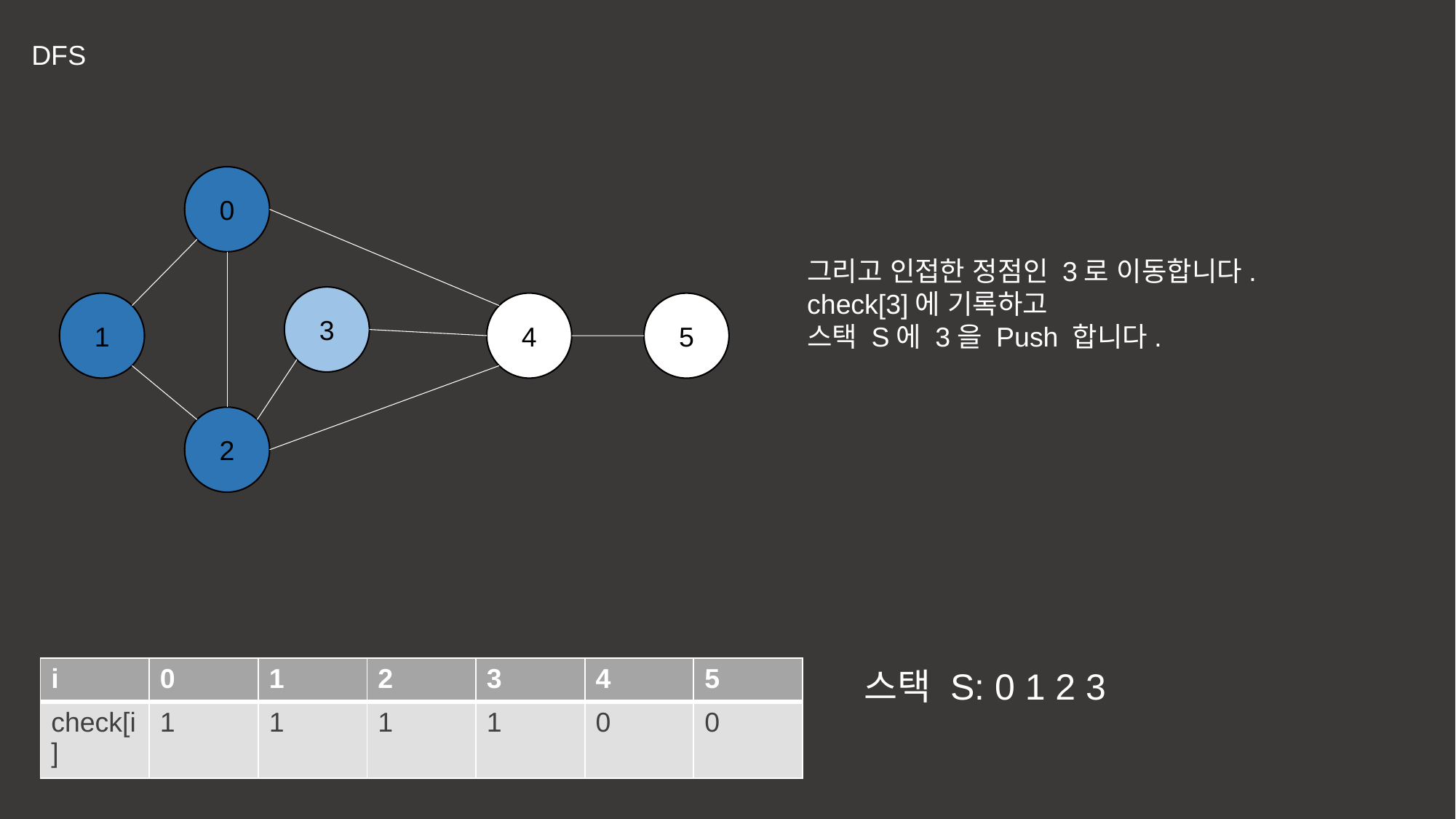

DFS
0
그리고 인접한 정점인 3로 이동합니다.
check[3]에 기록하고
스택 S에 3을 Push 합니다.
3
1
4
5
2
| i | 0 | 1 | 2 | 3 | 4 | 5 |
| --- | --- | --- | --- | --- | --- | --- |
| check[i] | 1 | 1 | 1 | 1 | 0 | 0 |
스택 S: 0 1 2 3